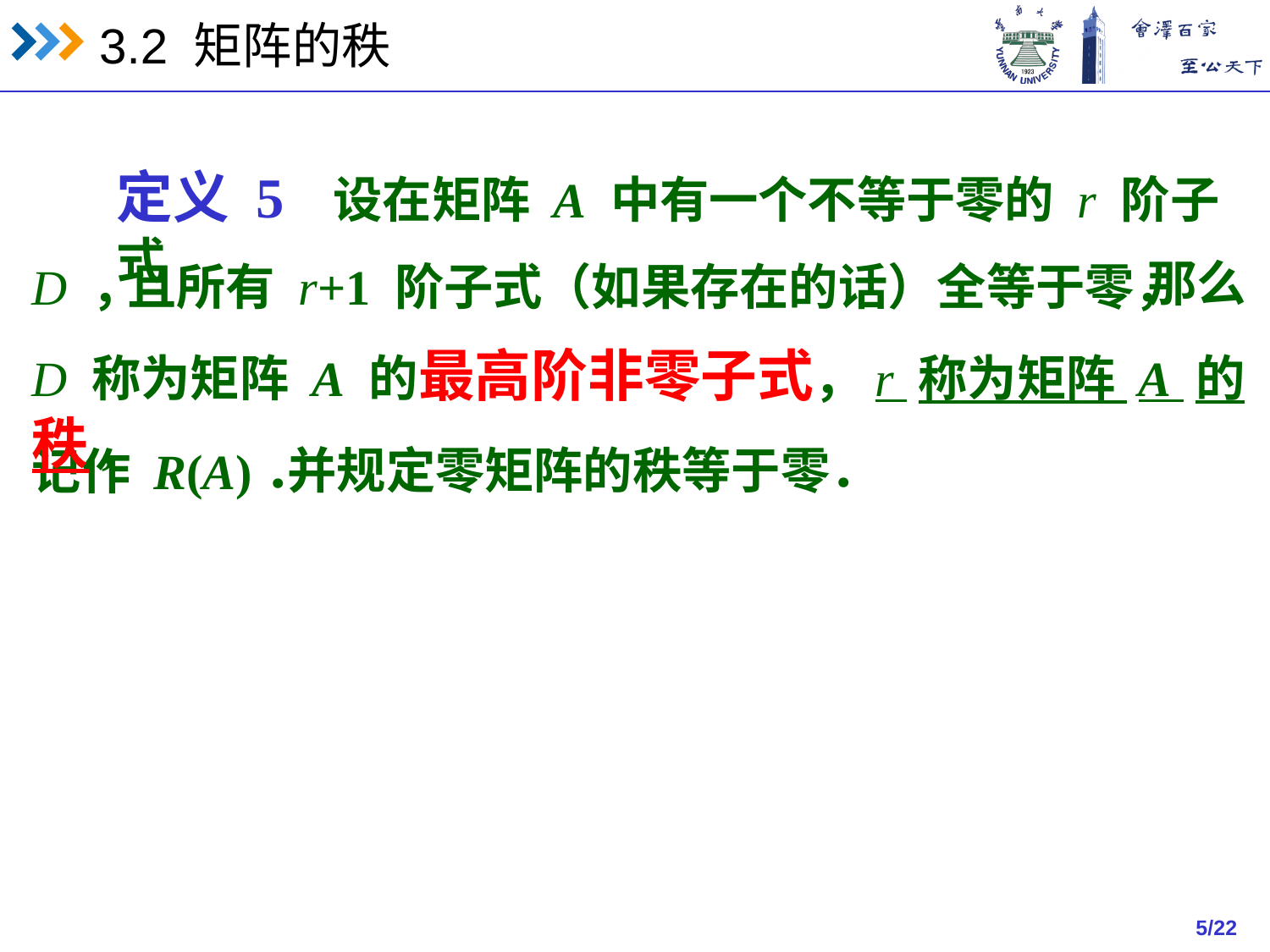

定义 5   设在矩阵 A 中有一个不等于零的 r 阶子式
那么
D ，
且所有 r+1 阶子式（如果存在的话）全等于零，
D 称为矩阵 A 的最高阶非零子式，r 称为矩阵 A 的秩,
并规定零矩阵的秩等于零．
记作 R(A)．